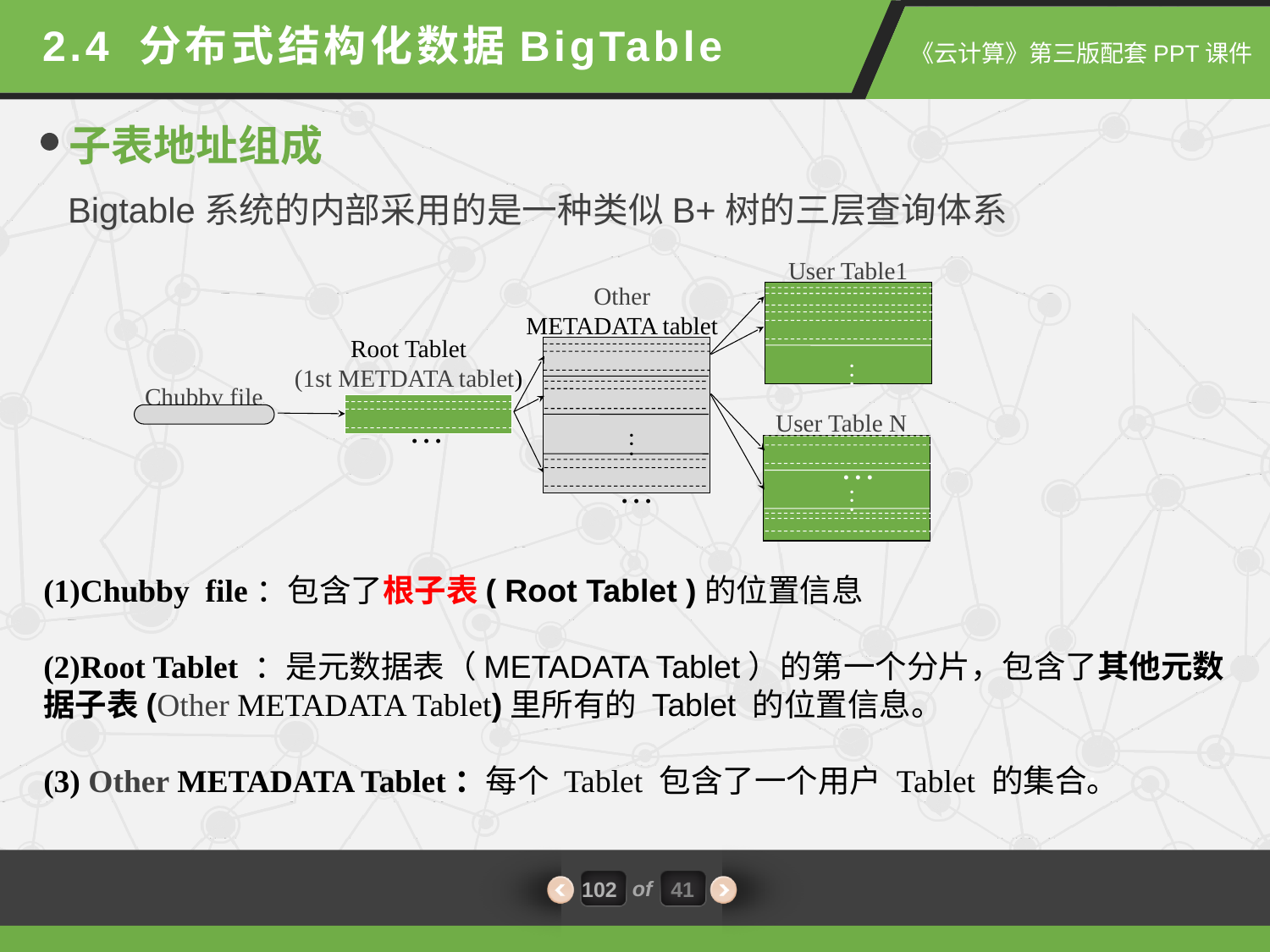

2.4 分布式结构化数据BigTable
子表地址组成

Bigtable系统的内部采用的是一种类似B+树的三层查询体系
User Table1
Other
METADATA tablet

…

…

Root Tablet
(1st METDATA tablet)

·
…

·
·

Chubby file
…

User Table N
…

·

·

·

…

…

·
·
·

(1)Chubby  file：包含了根子表( Root Tablet )的位置信息

(2)Root Tablet ：是元数据表（METADATA Tablet）的第一个分片，包含了其他元数据子表(Other METADATA Tablet)里所有的 Tablet 的位置信息。

(3) Other METADATA Tablet：每个 Tablet 包含了一个用户 Tablet 的集合。
…
102